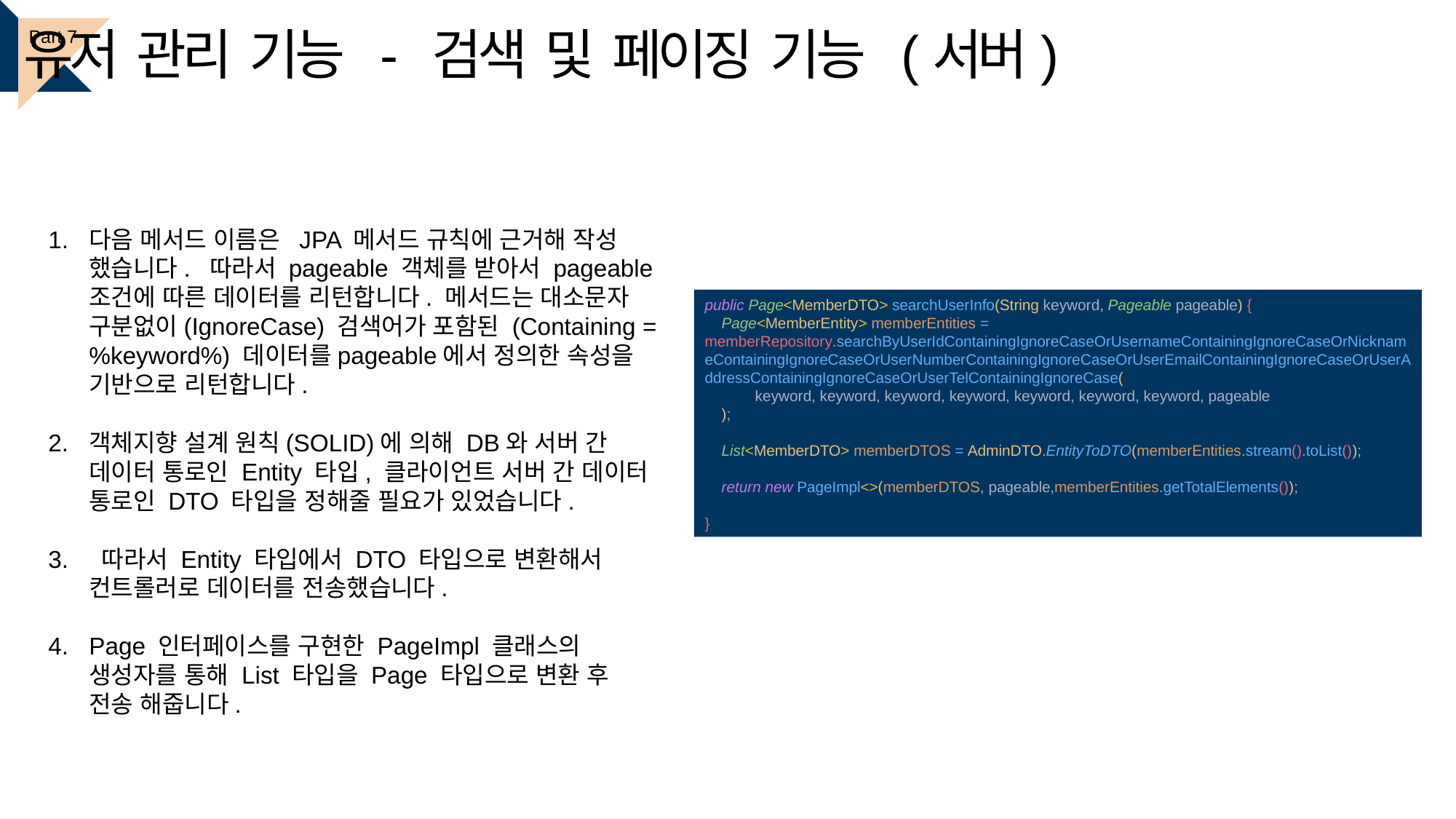

유저  관리  기능  -  검색  및  페이징  기능  (서버)

Part 7

다음 메서드 이름은  JPA 메서드 규칙에 근거해 작성 했습니다.  따라서 pageable 객체를 받아서 pageable 조건에 따른 데이터를 리턴합니다. 메서드는 대소문자 구분없이(IgnoreCase) 검색어가 포함된 (Containing = %keyword%) 데이터를pageable에서 정의한 속성을 기반으로 리턴합니다.

객체지향 설계 원칙(SOLID)에 의해 DB와 서버 간 데이터 통로인 Entity 타입, 클라이언트 서버 간 데이터 통로인 DTO 타입을 정해줄 필요가 있었습니다.

 따라서 Entity 타입에서 DTO 타입으로 변환해서 컨트롤러로 데이터를 전송했습니다.

Page 인터페이스를 구현한 PageImpl 클래스의 생성자를 통해 List 타입을 Page 타입으로 변환 후 전송 해줍니다.

public Page<MemberDTO> searchUserInfo(String keyword, Pageable pageable) {
    Page<MemberEntity> memberEntities = memberRepository.searchByUserIdContainingIgnoreCaseOrUsernameContainingIgnoreCaseOrNicknameContainingIgnoreCaseOrUserNumberContainingIgnoreCaseOrUserEmailContainingIgnoreCaseOrUserAddressContainingIgnoreCaseOrUserTelContainingIgnoreCase(
            keyword, keyword, keyword, keyword, keyword, keyword, keyword, pageable
    );
    List<MemberDTO> memberDTOS = AdminDTO.EntityToDTO(memberEntities.stream().toList());
    return new PageImpl<>(memberDTOS, pageable,memberEntities.getTotalElements());
}